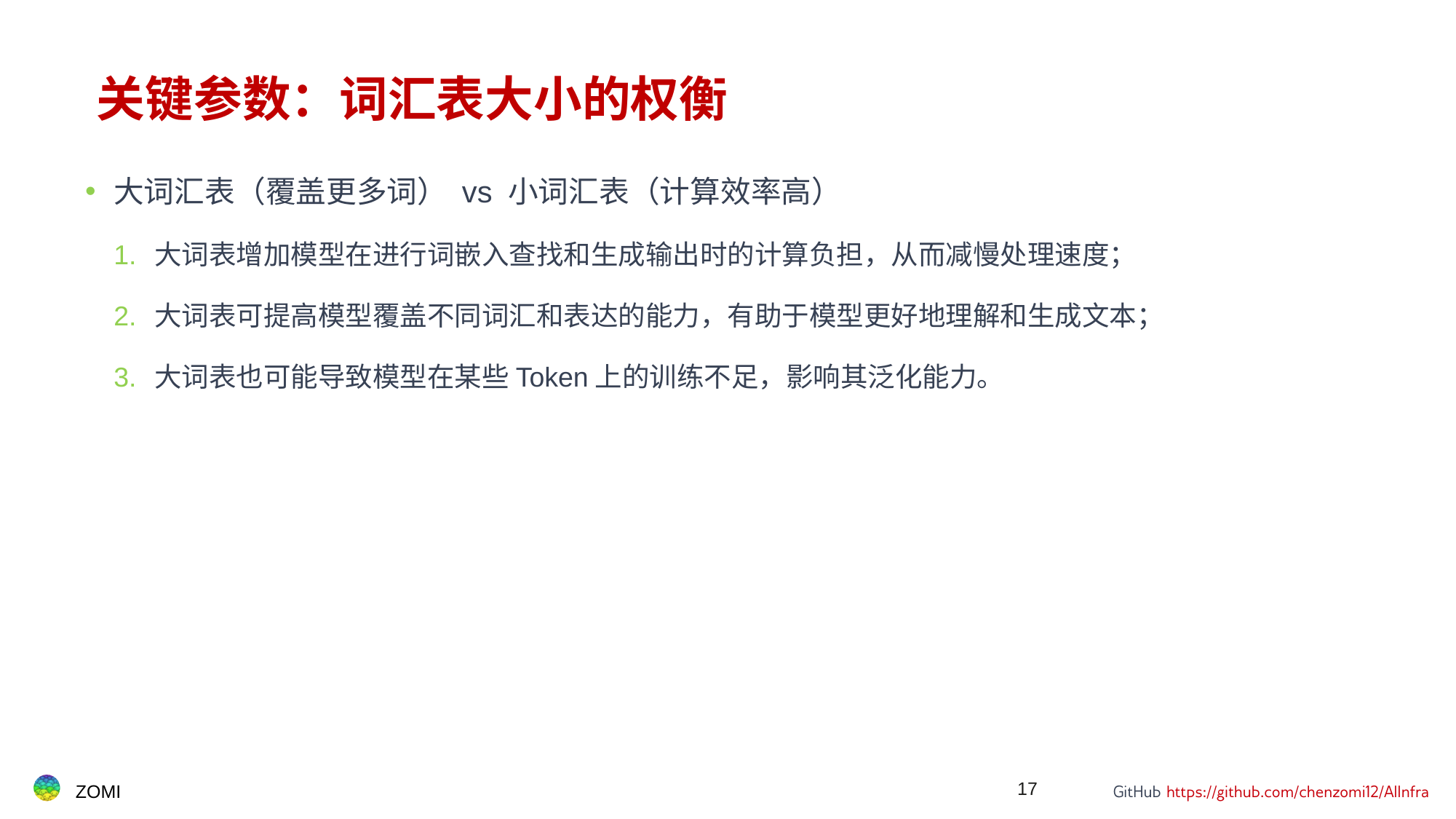

# ​关键参数：词汇表大小的权衡
大词汇表（覆盖更多词） vs 小词汇表（计算效率高）
大词表增加模型在进行词嵌入查找和生成输出时的计算负担，从而减慢处理速度；
大词表可提高模型覆盖不同词汇和表达的能力，有助于模型更好地理解和生成文本；
大词表也可能导致模型在某些Token上的训练不足，影响其泛化能力。